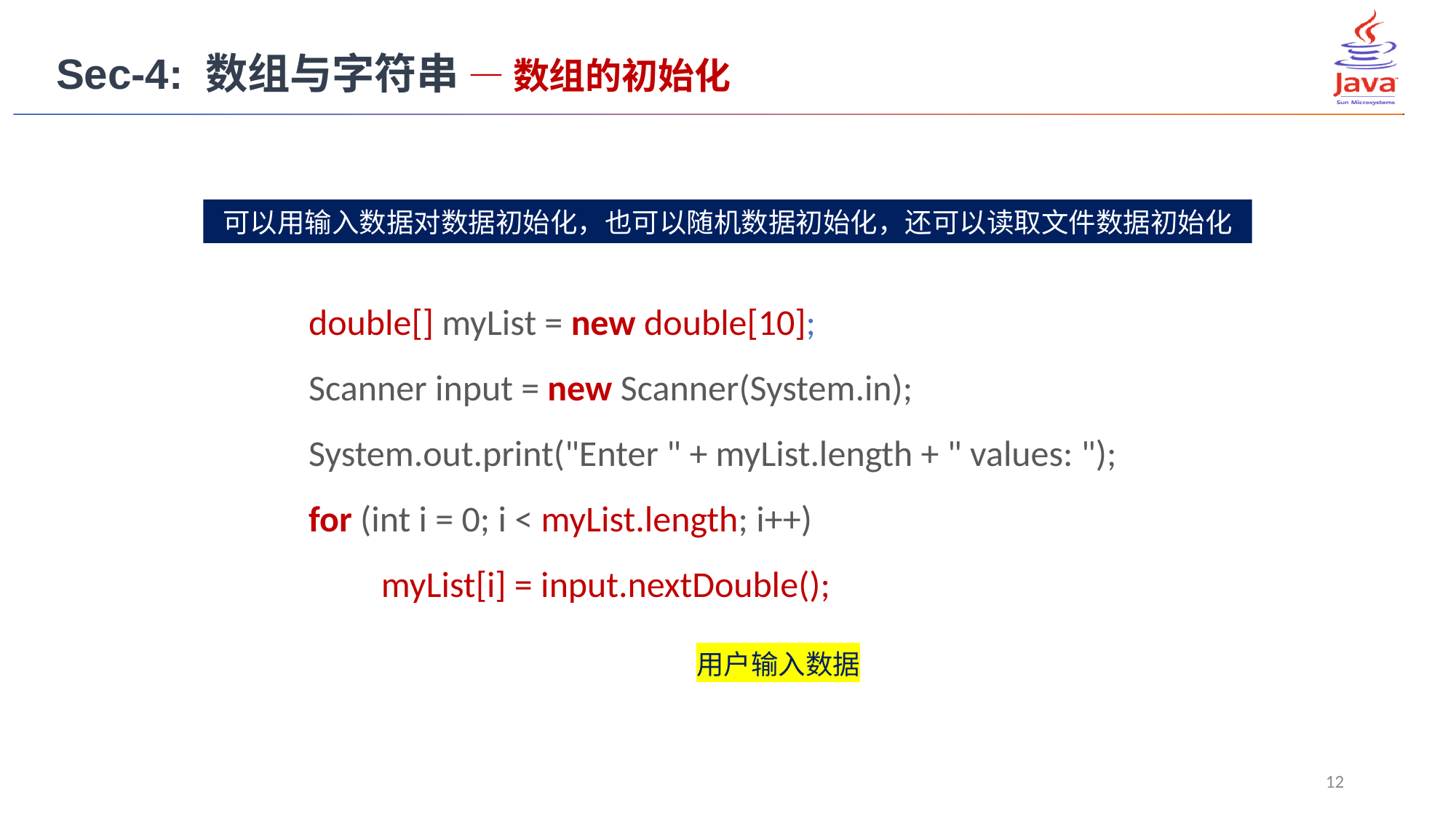

Sec-4: 数组与字符串 — 数组的初始化
可以用输入数据对数据初始化，也可以随机数据初始化，还可以读取文件数据初始化
double[] myList = new double[10];
Scanner input = new Scanner(System.in);
System.out.print("Enter " + myList.length + " values: ");
for (int i = 0; i < myList.length; i++)
 	myList[i] = input.nextDouble();
用户输入数据
12